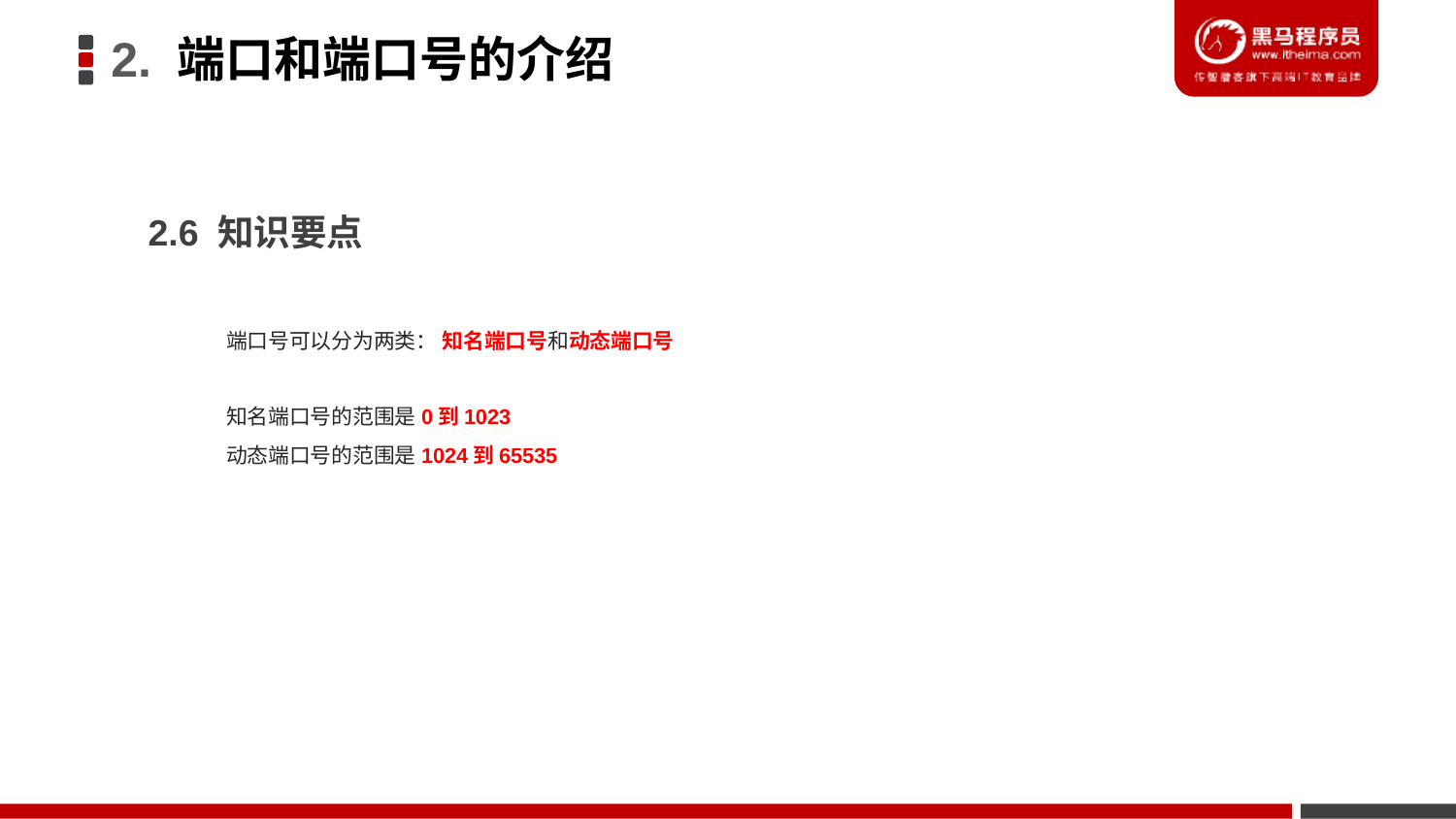

2. 端口和端口号的介绍
2.6 知识要点
端口号可以分为两类： 知名端口号和动态端口号

知名端口号的范围是0到1023
动态端口号的范围是1024到65535